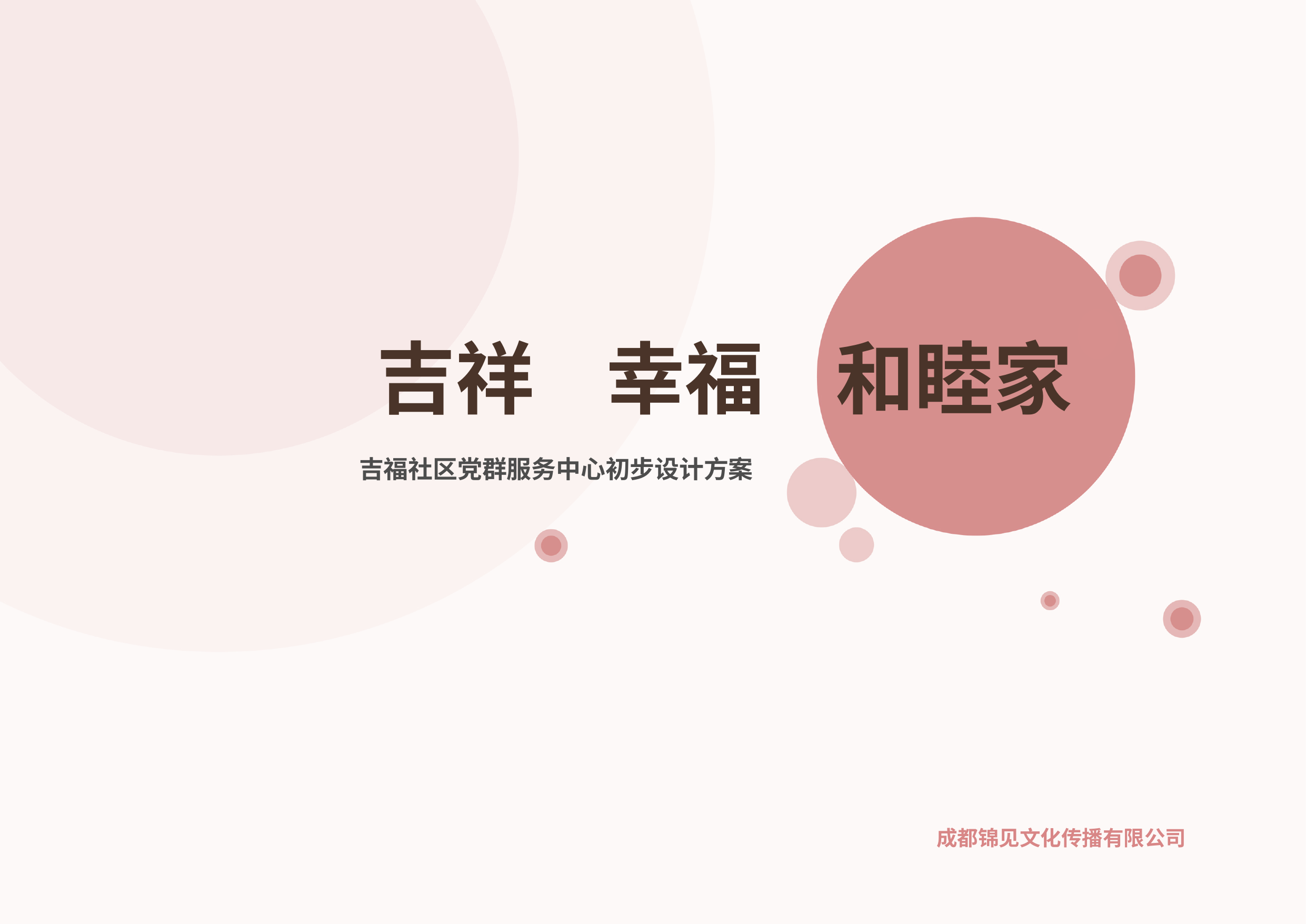

# 吉祥    幸福    和睦家
吉福社区党群服务中心初步设计方案
成都锦见文化传播有限公司